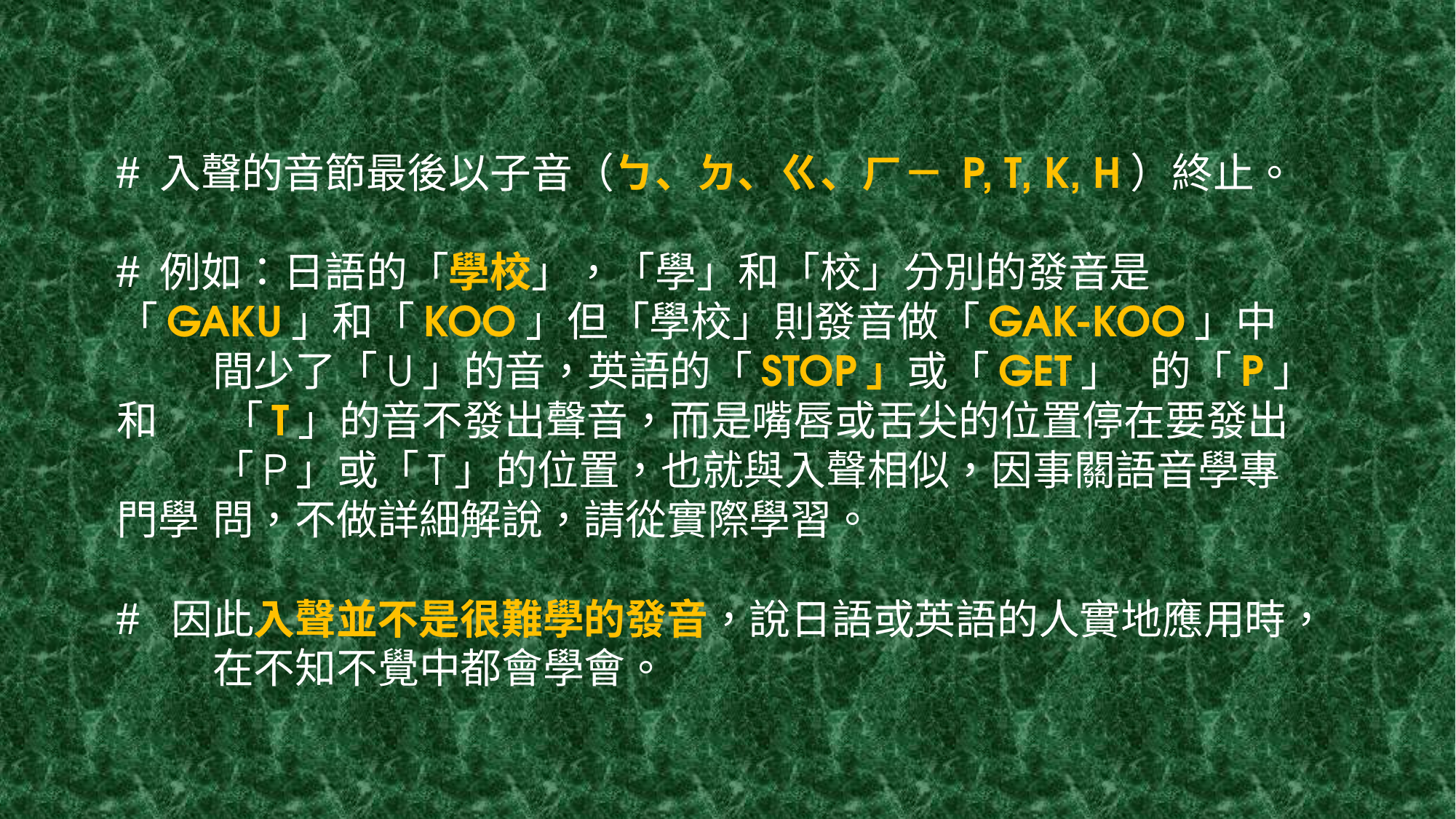

# # 入聲的音節最後以子音（ㄅ、ㄉ、ㄍ、ㄏ－ p, t, k, h）終止。 # 例如：日語的「學校」，「學」和「校」分別的發音是	「gaku」和「koo」但「學校」則發音做「gak-koo」中	間少了「u」的音，英語的「stop」或「get」   的「p」和		 「t」的音不發出聲音，而是嘴唇或舌尖的位置停在要發出	「p」或「t」的位置，也就與入聲相似，因事關語音學專門學	問，不做詳細解說，請從實際學習。 #  因此入聲並不是很難學的發音，說日語或英語的人實地應用時，	在不知不覺中都會學會。